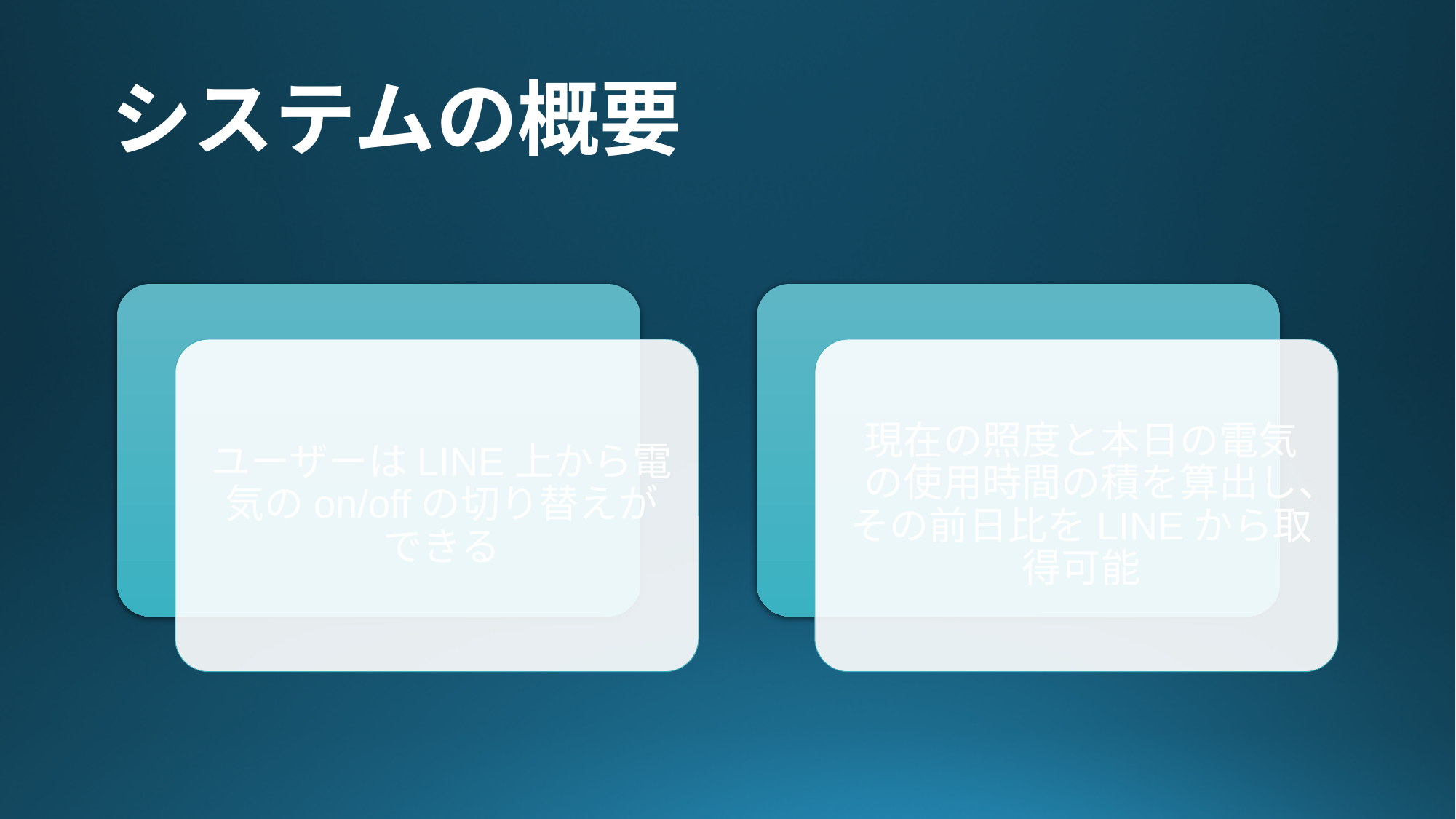

# システムの概要
ユーザーはLINE上から電気のon/offの切り替えができる
現在の照度と本日の電気の使用時間の積を算出し、その前日比をLINEから取得可能